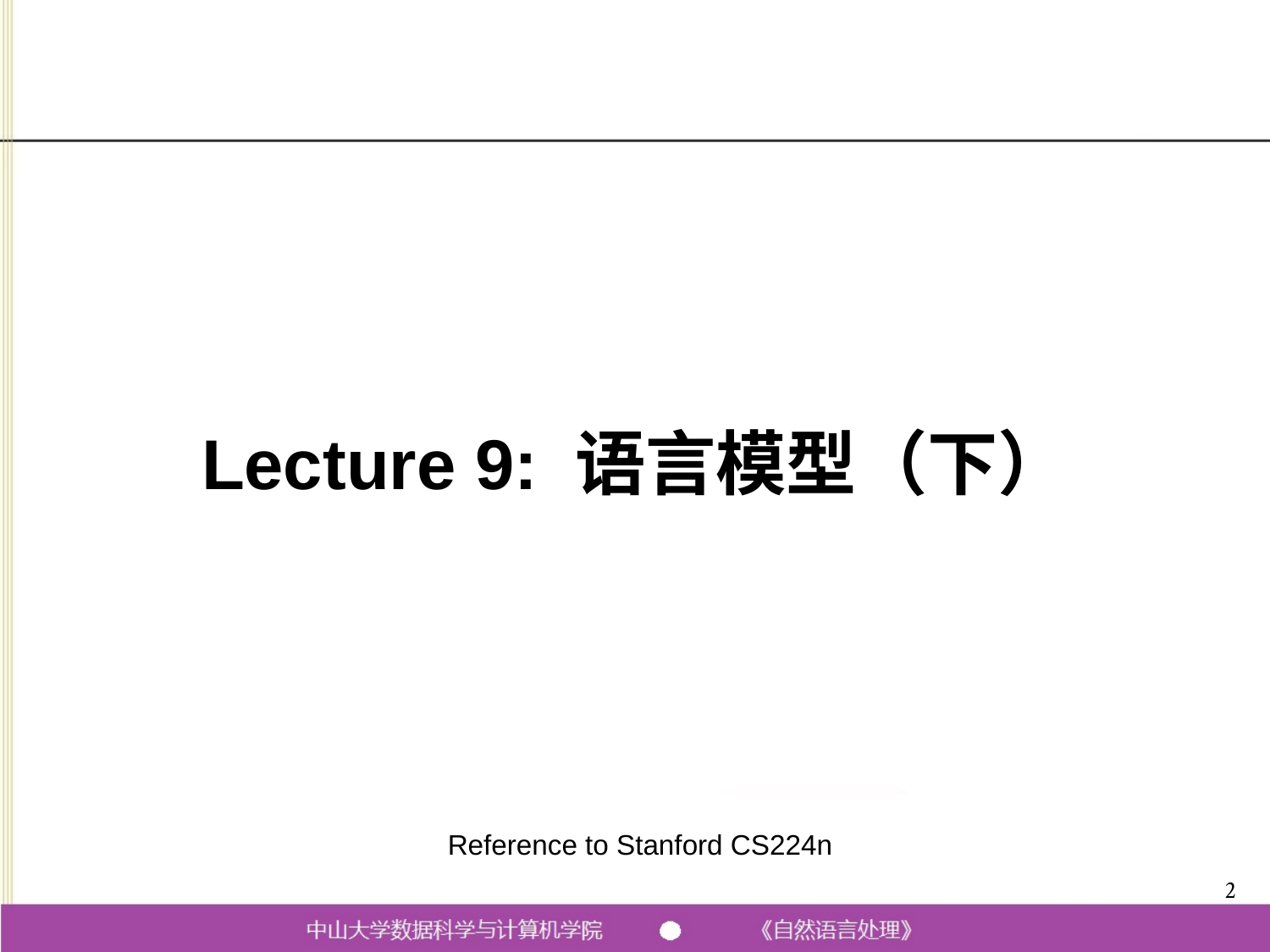

Lecture 9: 语言模型（下）
Reference to Stanford CS224n
2